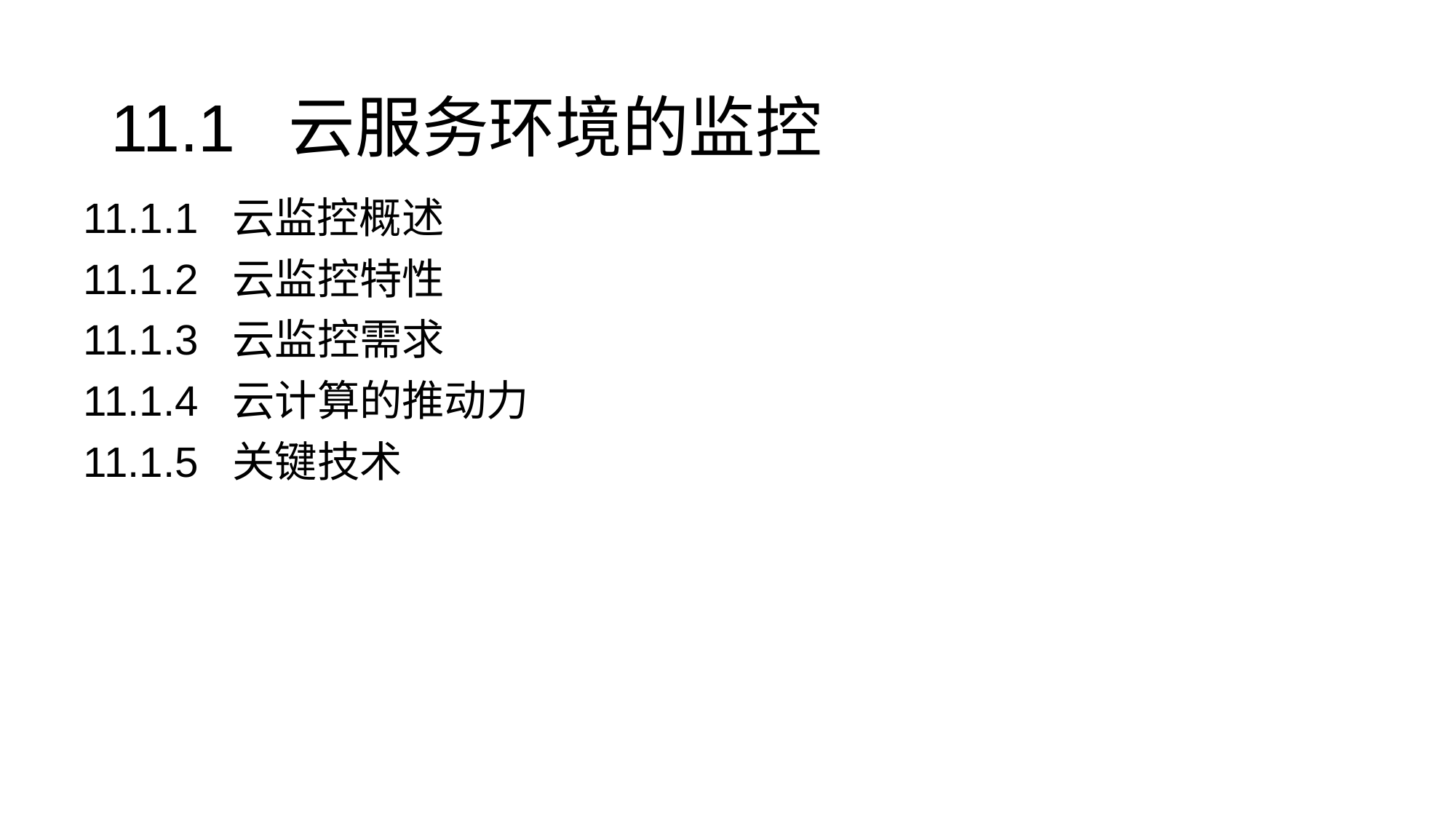

# 11.1  云服务环境的监控
11.1.1  云监控概述
11.1.2  云监控特性
11.1.3  云监控需求
11.1.4  云计算的推动力
11.1.5  关键技术